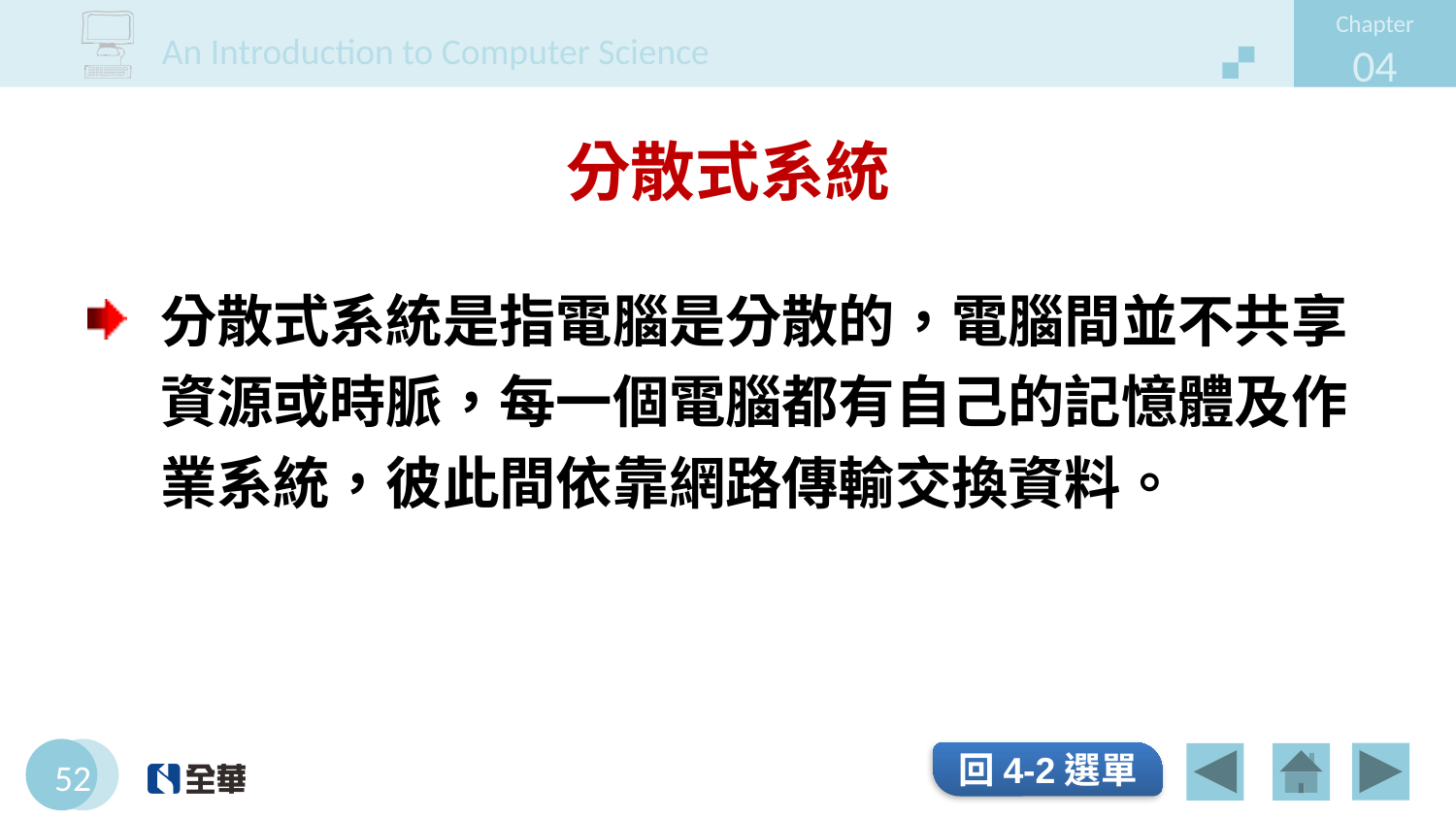

# 分散式系統
分散式系統是指電腦是分散的，電腦間並不共享資源或時脈，每一個電腦都有自己的記憶體及作業系統，彼此間依靠網路傳輸交換資料。
回4-2選單